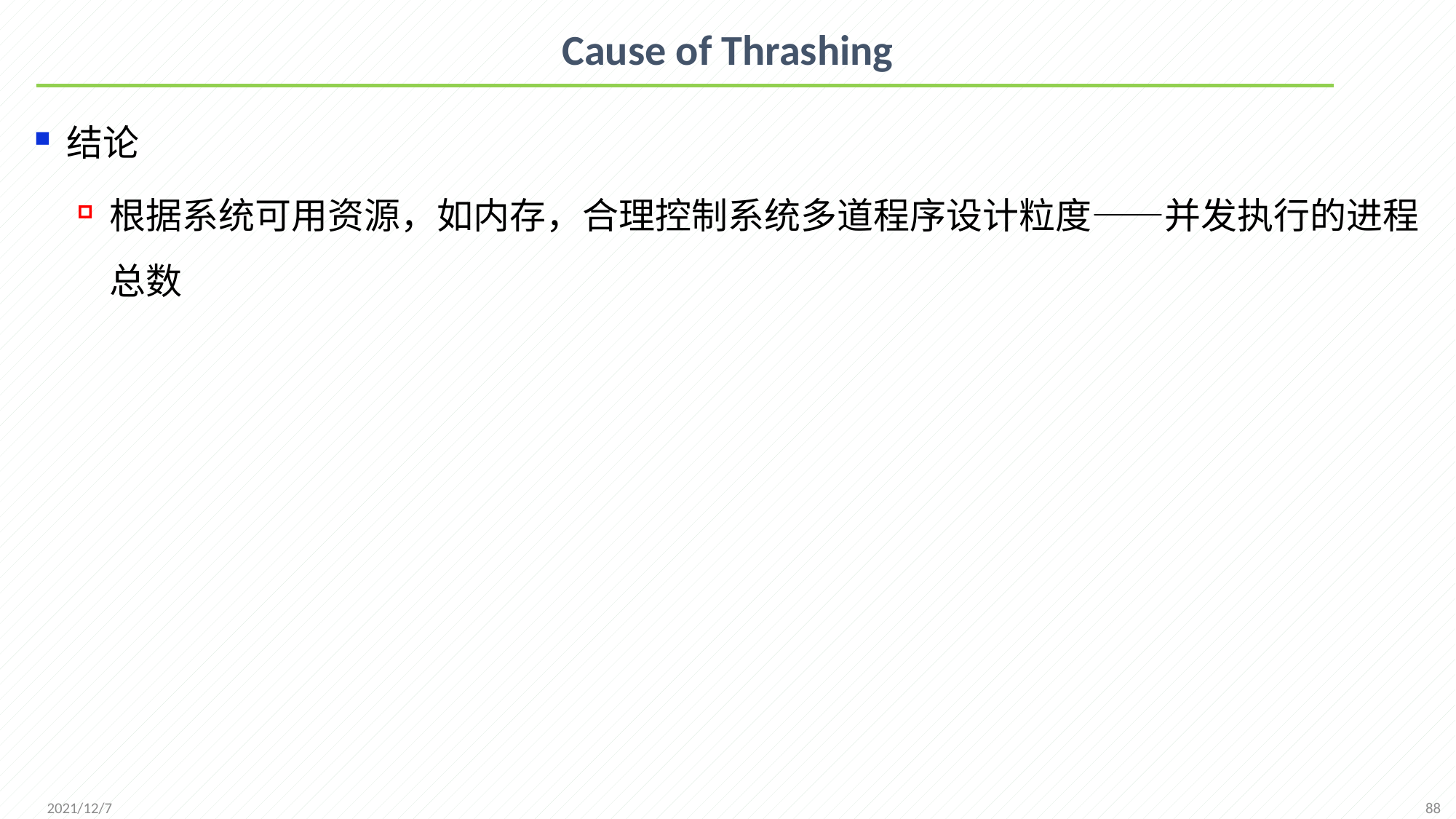

# Cause of Thrashing
结论
根据系统可用资源，如内存，合理控制系统多道程序设计粒度——并发执行的进程总数

88
2021/12/7